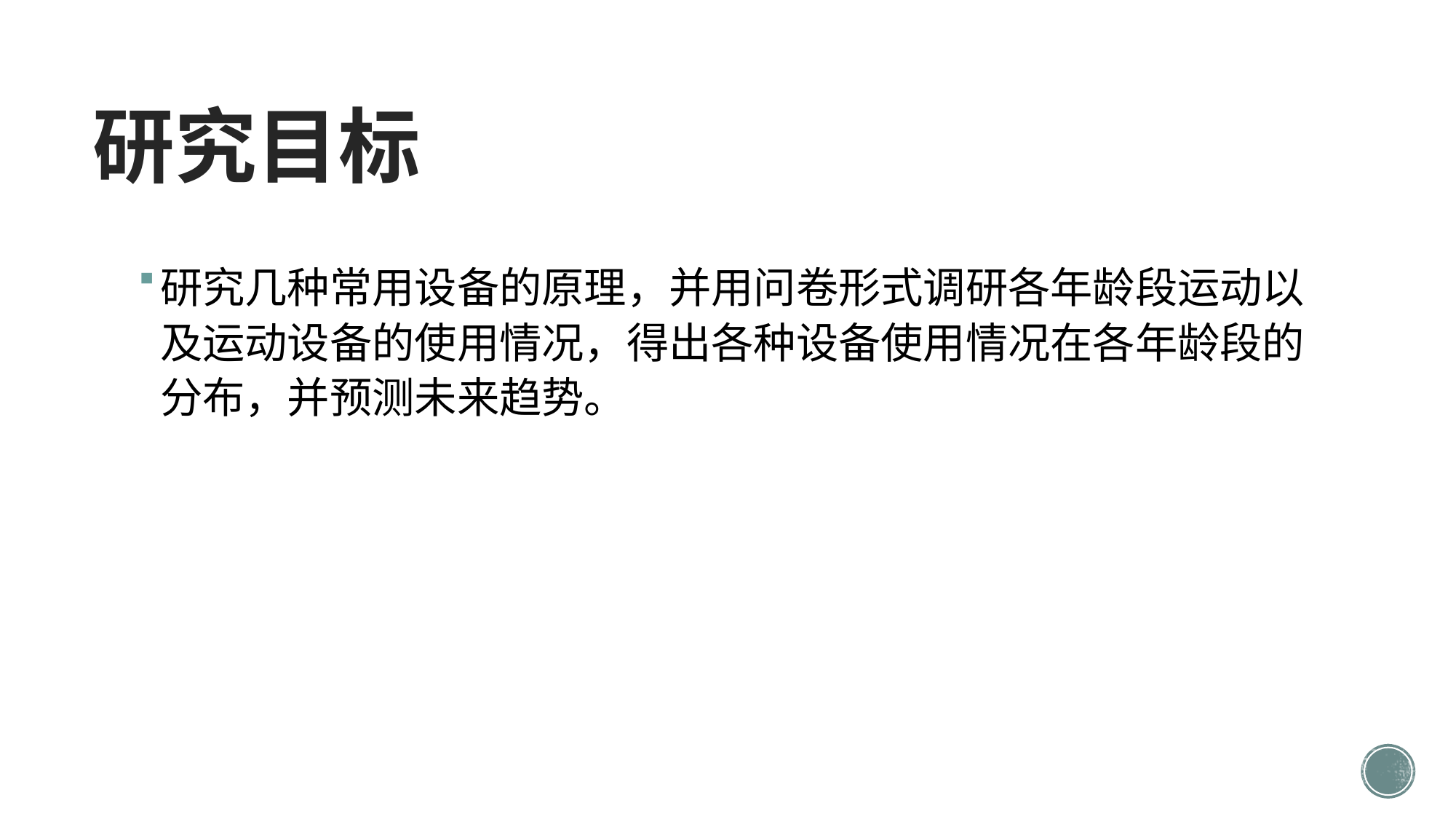

研究目标
研究几种常用设备的原理，并用问卷形式调研各年龄段运动以及运动设备的使用情况，得出各种设备使用情况在各年龄段的分布，并预测未来趋势。